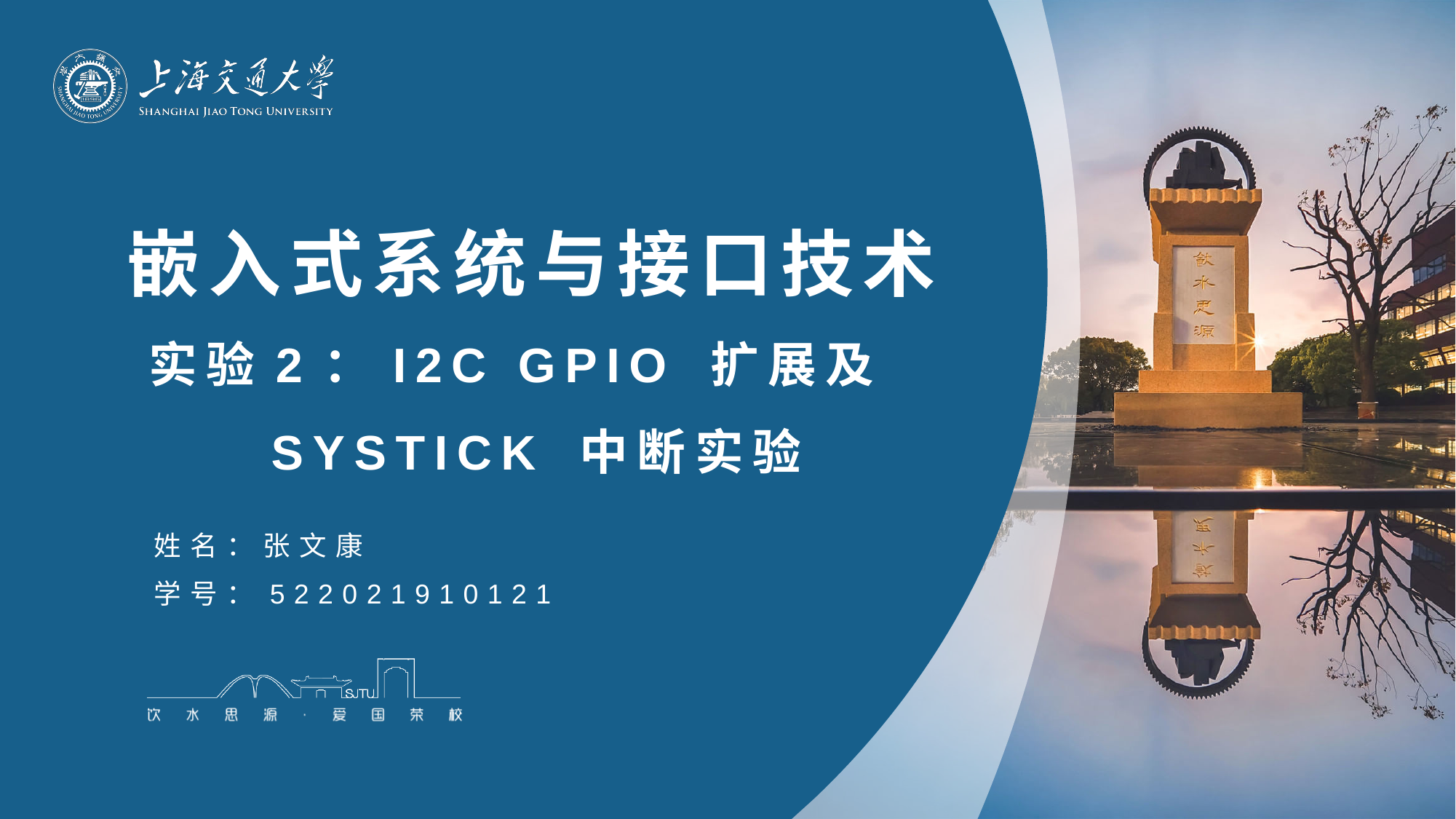

# 嵌入式系统与接口技术 实验2：I2C GPIO 扩展及   SYSTICK 中断实验
姓名：张文康
学号：522021910121